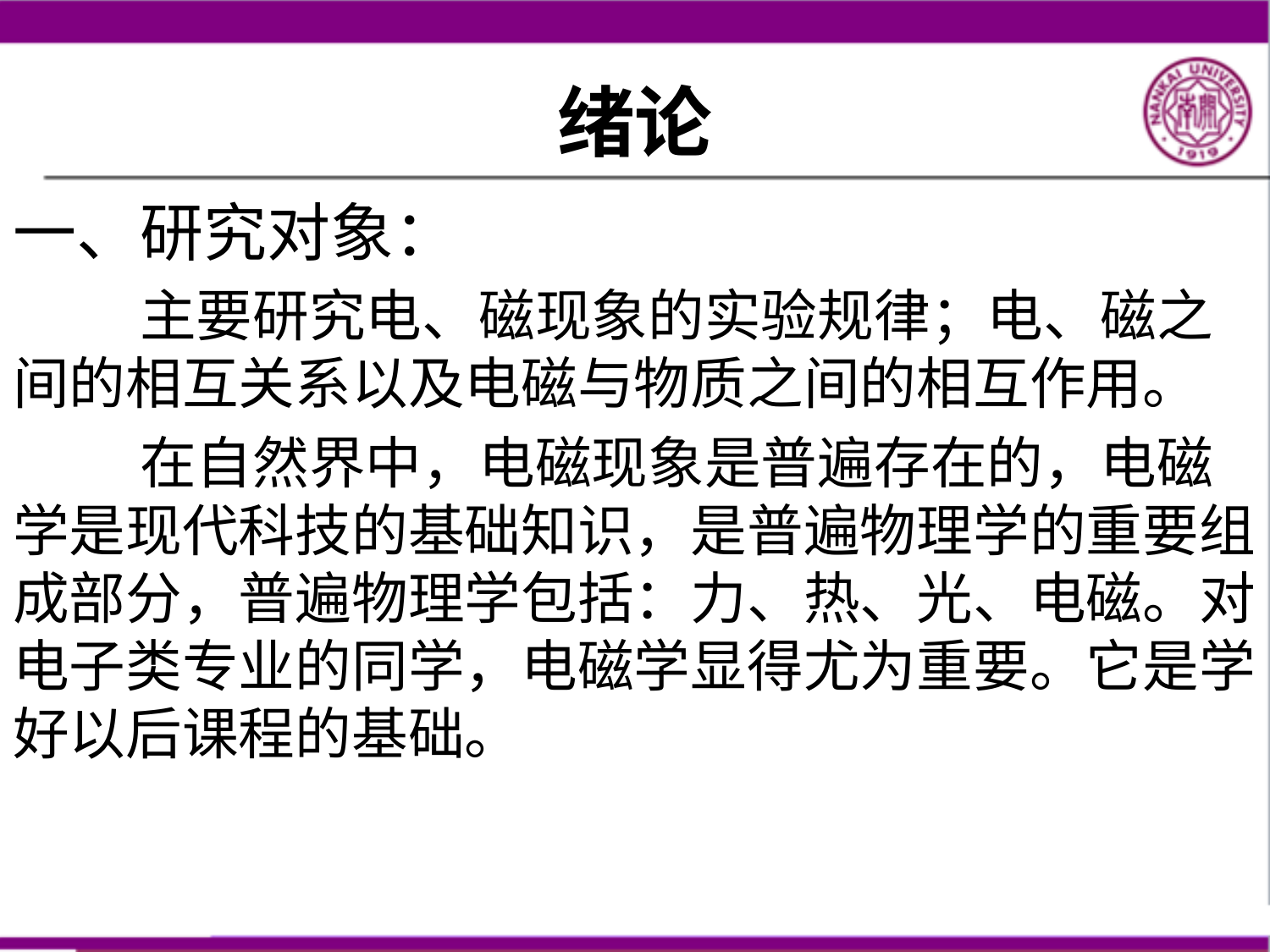

# 绪论
一、研究对象：
	主要研究电、磁现象的实验规律；电、磁之间的相互关系以及电磁与物质之间的相互作用。
	在自然界中，电磁现象是普遍存在的，电磁学是现代科技的基础知识，是普遍物理学的重要组成部分，普遍物理学包括：力、热、光、电磁。对电子类专业的同学，电磁学显得尤为重要。它是学好以后课程的基础。